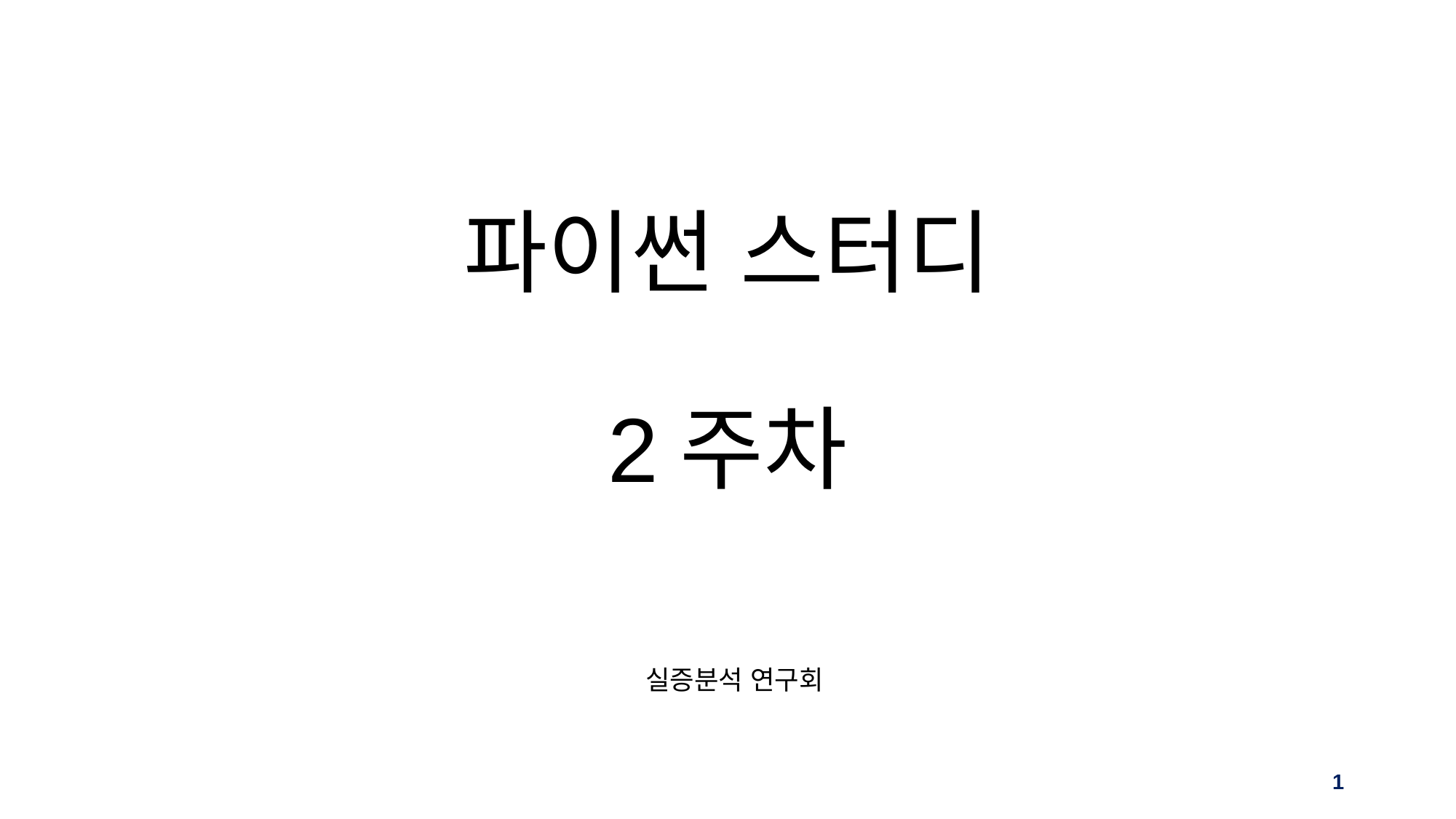

# 파이썬 스터디 2주차

 실증분석 연구회
1